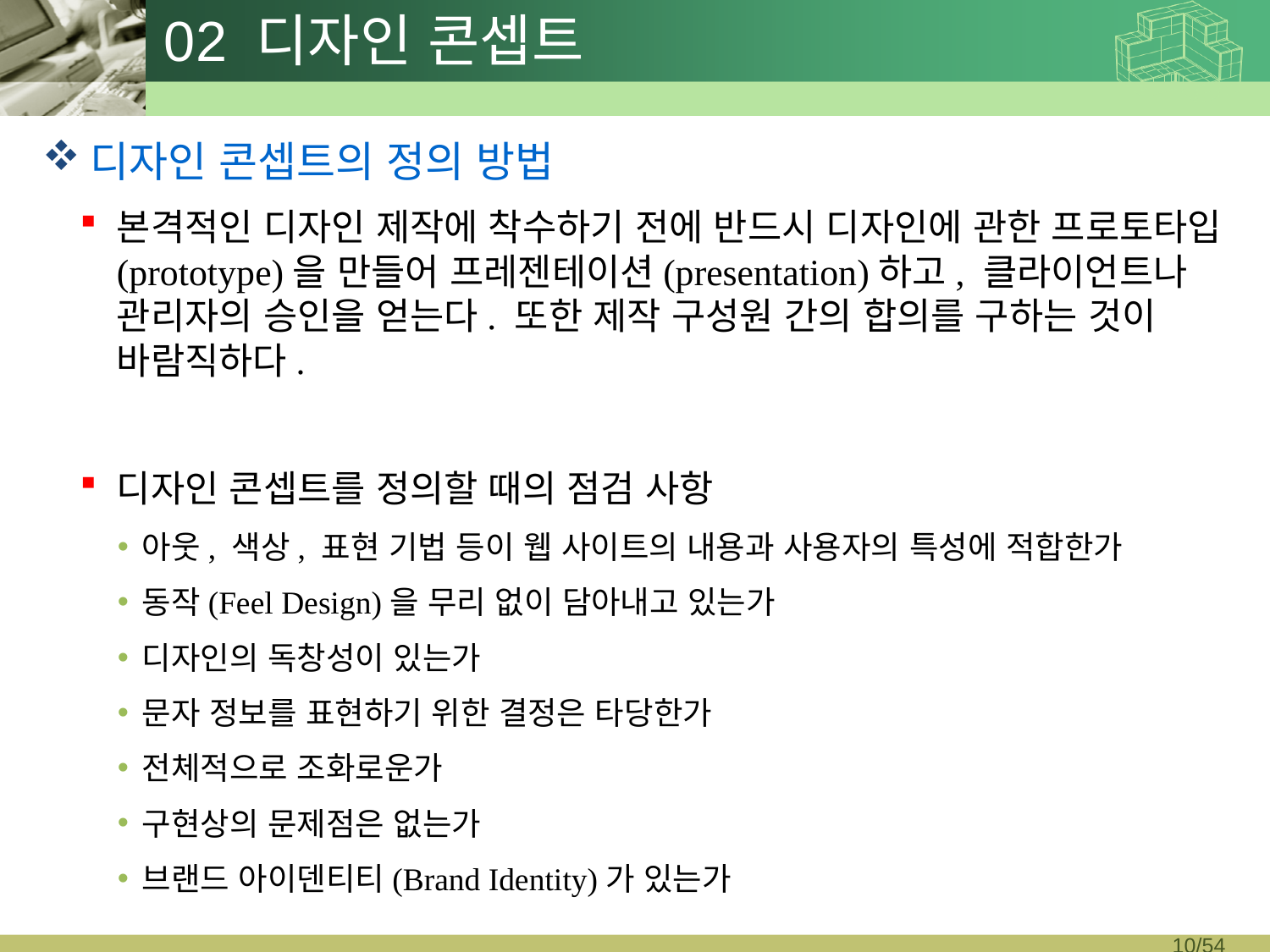

# 02 디자인 콘셉트
디자인 콘셉트의 정의 방법
본격적인 디자인 제작에 착수하기 전에 반드시 디자인에 관한 프로토타입(prototype)을 만들어 프레젠테이션(presentation)하고, 클라이언트나 관리자의 승인을 얻는다. 또한 제작 구성원 간의 합의를 구하는 것이 바람직하다.

디자인 콘셉트를 정의할 때의 점검 사항
아웃, 색상, 표현 기법 등이 웹 사이트의 내용과 사용자의 특성에 적합한가
동작(Feel Design)을 무리 없이 담아내고 있는가
디자인의 독창성이 있는가
문자 정보를 표현하기 위한 결정은 타당한가
전체적으로 조화로운가
구현상의 문제점은 없는가
브랜드 아이덴티티(Brand Identity)가 있는가